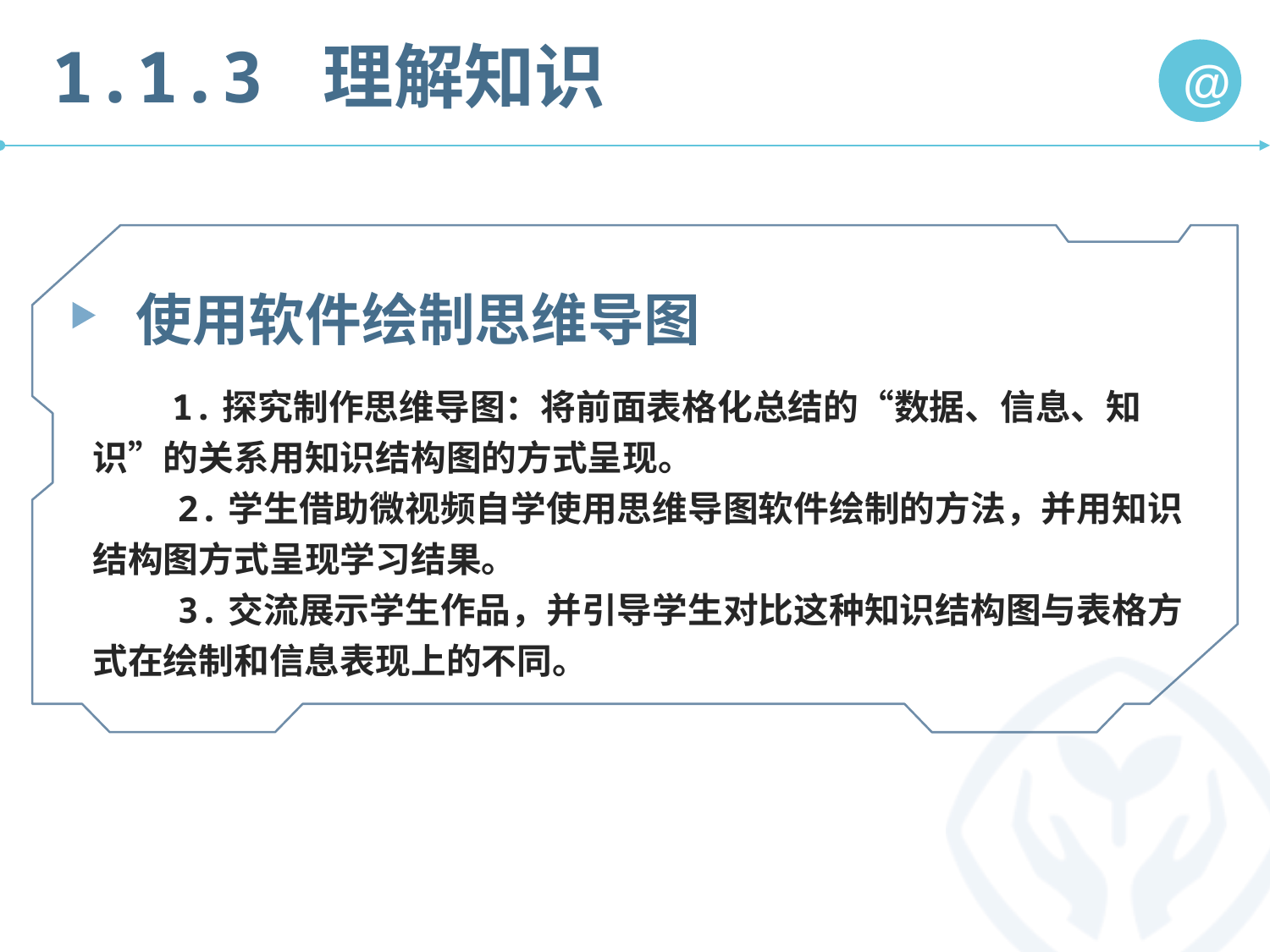

使用软件绘制思维导图

　　1.探究制作思维导图：将前面表格化总结的“数据、信息、知识”的关系用知识结构图的方式呈现。
    2.学生借助微视频自学使用思维导图软件绘制的方法，并用知识结构图方式呈现学习结果。
    3.交流展示学生作品，并引导学生对比这种知识结构图与表格方式在绘制和信息表现上的不同。